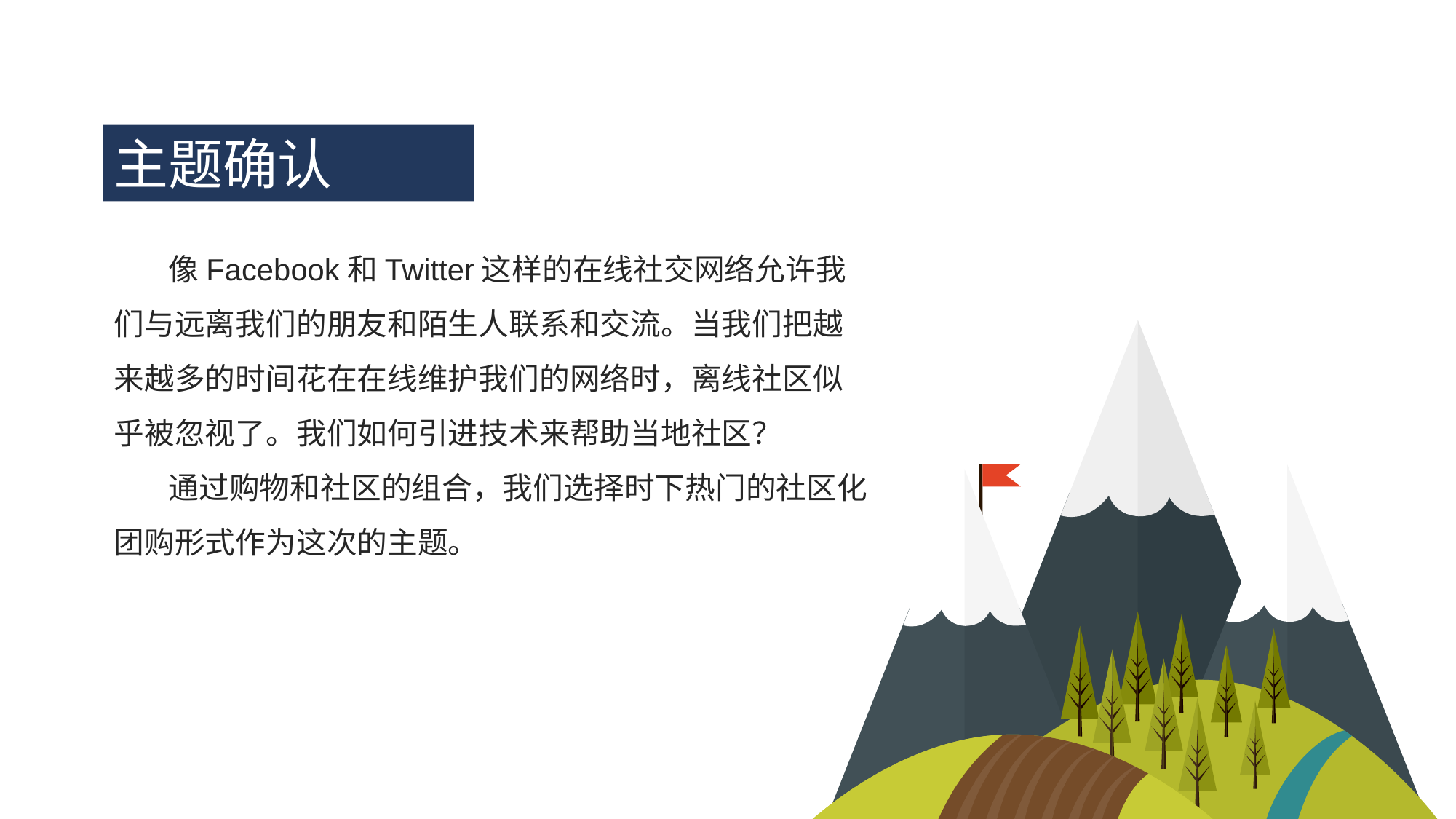

主题确认
像Facebook和Twitter这样的在线社交网络允许我们与远离我们的朋友和陌生人联系和交流。当我们把越来越多的时间花在在线维护我们的网络时，离线社区似乎被忽视了。我们如何引进技术来帮助当地社区？
通过购物和社区的组合，我们选择时下热门的社区化团购形式作为这次的主题。